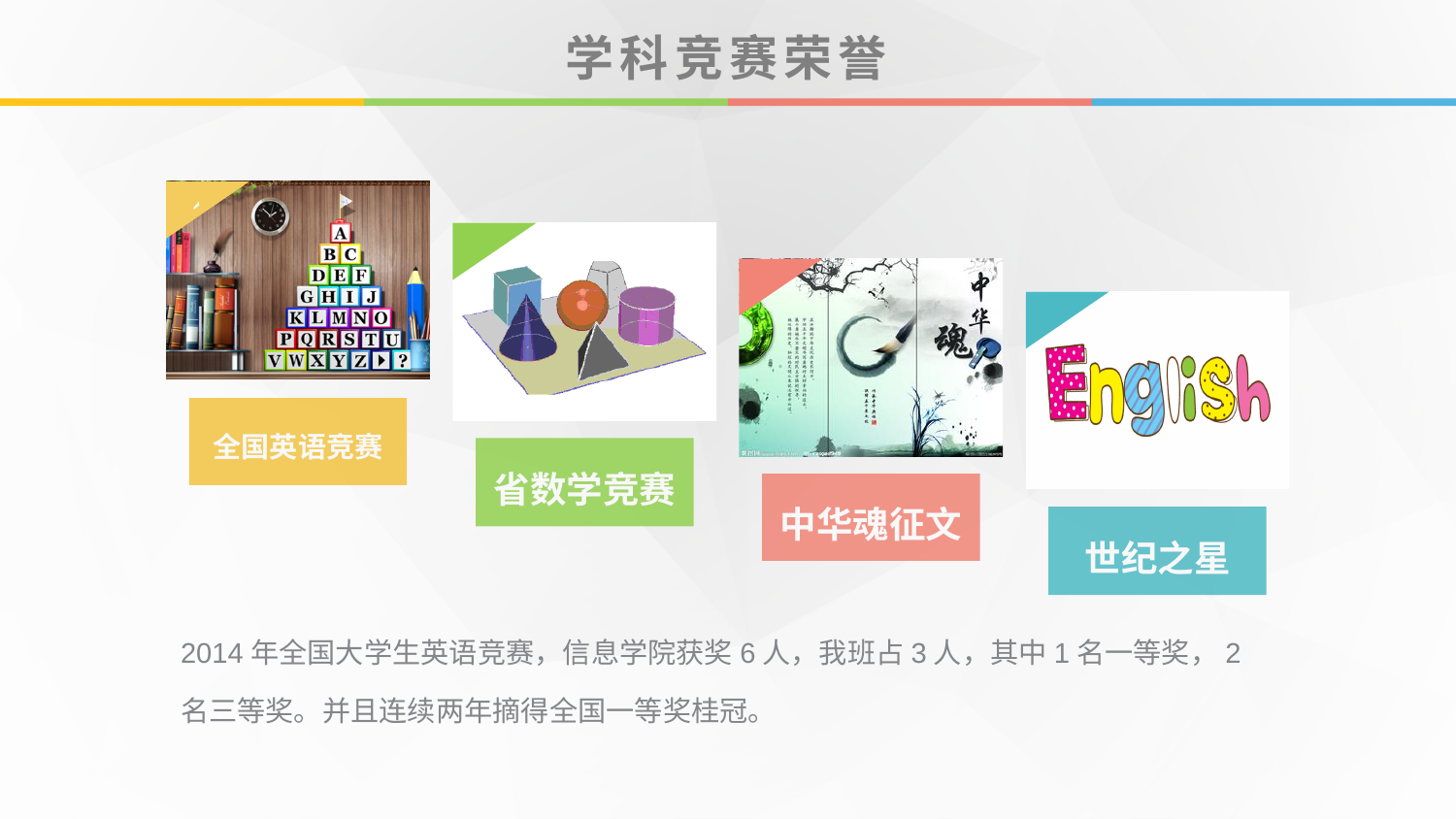

# 学科竞赛荣誉
`

全国英语竞赛
省数学竞赛
中华魂征文
世纪之星
2014年全国大学生英语竞赛，信息学院获奖6人，我班占3人，其中1名一等奖，2名三等奖。并且连续两年摘得全国一等奖桂冠。